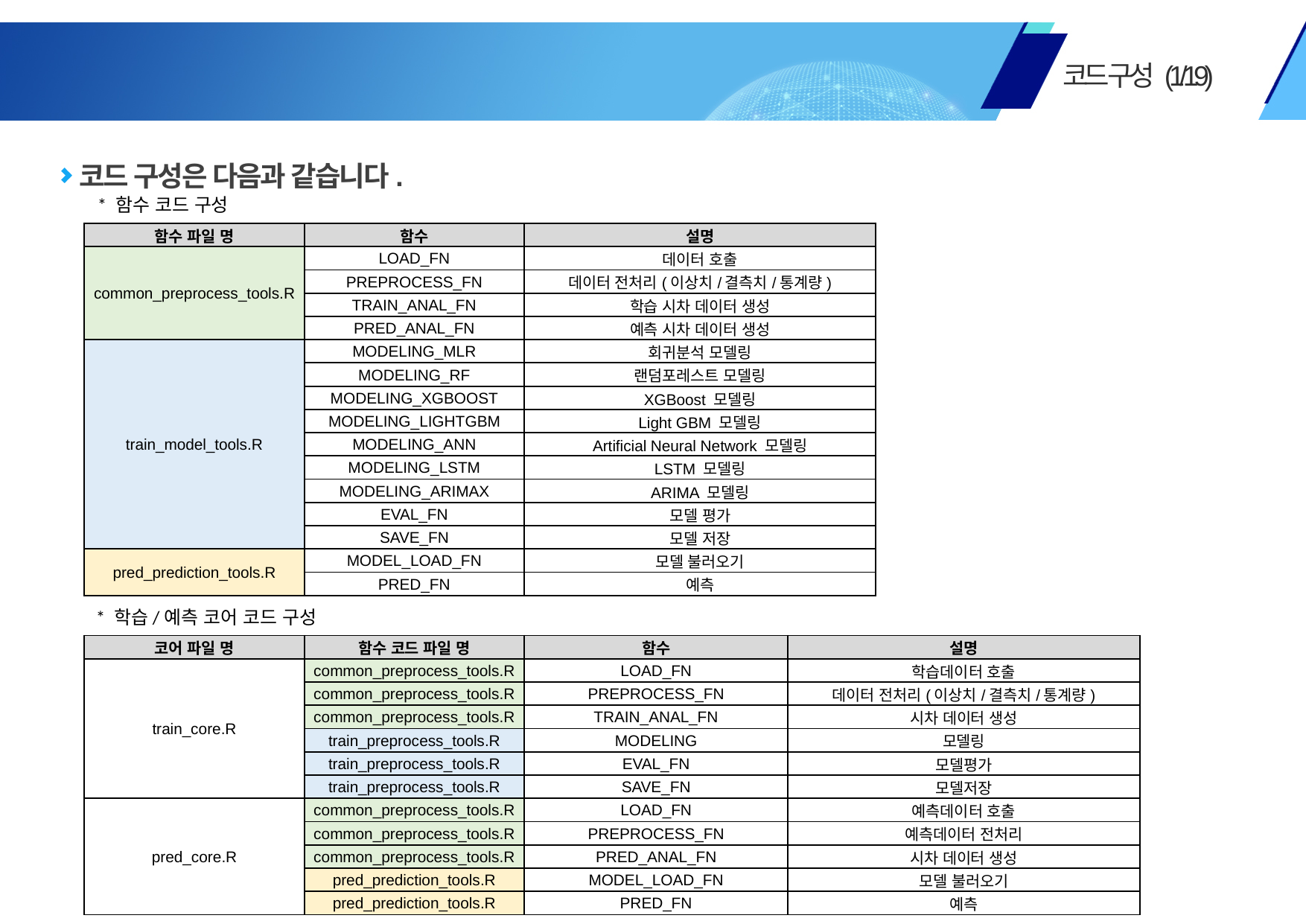

세부 과제명 :
IoT 빅데이터 및 인공지능 기반의 축산 악취 실시간 조기 예,경보 알고리즘 개발 및 실증 연구
별첨
코드 구성 (1/19)
코드 구성은 다음과 같습니다.
* 함수 코드 구성
| 함수 파일 명 | 함수 | 설명 |
| --- | --- | --- |
| common\_preprocess\_tools.R | LOAD\_FN | 데이터 호출 |
|  | PREPROCESS\_FN | 데이터 전처리(이상치/결측치/통계량) |
|  | TRAIN\_ANAL\_FN | 학습 시차 데이터 생성 |
|  | PRED\_ANAL\_FN | 예측 시차 데이터 생성 |
| train\_model\_tools.R | MODELING\_MLR | 회귀분석 모델링 |
|  | MODELING\_RF | 랜덤포레스트 모델링 |
|  | MODELING\_XGBOOST | XGBoost 모델링 |
|  | MODELING\_LIGHTGBM | Light GBM 모델링 |
|  | MODELING\_ANN | Artificial Neural Network 모델링 |
|  | MODELING\_LSTM | LSTM 모델링 |
|  | MODELING\_ARIMAX | ARIMA 모델링 |
|  | EVAL\_FN | 모델 평가 |
|  | SAVE\_FN | 모델 저장 |
| pred\_prediction\_tools.R | MODEL\_LOAD\_FN | 모델 불러오기 |
|  | PRED\_FN | 예측 |
* 학습/예측 코어 코드 구성
| 코어 파일 명 | 함수 코드 파일 명 | 함수 | 설명 |
| --- | --- | --- | --- |
| train\_core.R | common\_preprocess\_tools.R | LOAD\_FN | 학습데이터 호출 |
|  | common\_preprocess\_tools.R | PREPROCESS\_FN | 데이터 전처리(이상치/결측치/통계량) |
|  | common\_preprocess\_tools.R | TRAIN\_ANAL\_FN | 시차 데이터 생성 |
|  | train\_preprocess\_tools.R | MODELING | 모델링 |
|  | train\_preprocess\_tools.R | EVAL\_FN | 모델평가 |
|  | train\_preprocess\_tools.R | SAVE\_FN | 모델저장 |
| pred\_core.R | common\_preprocess\_tools.R | LOAD\_FN | 예측데이터 호출 |
|  | common\_preprocess\_tools.R | PREPROCESS\_FN | 예측데이터 전처리 |
|  | common\_preprocess\_tools.R | PRED\_ANAL\_FN | 시차 데이터 생성 |
|  | pred\_prediction\_tools.R | MODEL\_LOAD\_FN | 모델 불러오기 |
|  | pred\_prediction\_tools.R | PRED\_FN | 예측 |